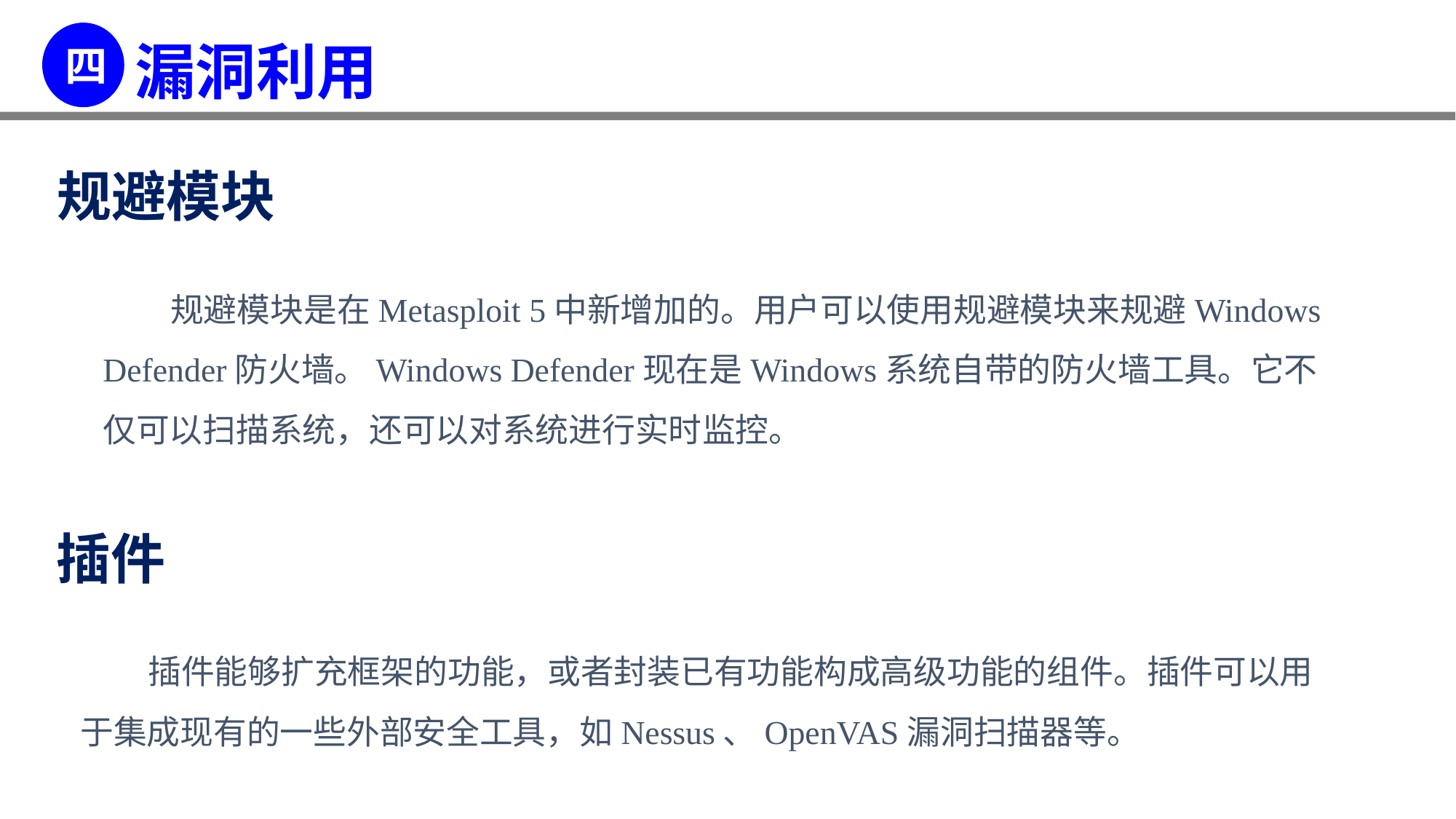

规避模块
        规避模块是在Metasploit 5中新增加的。用户可以使用规避模块来规避Windows Defender防火墙。Windows Defender现在是Windows系统自带的防火墙工具。它不仅可以扫描系统，还可以对系统进行实时监控。
插件
        插件能够扩充框架的功能，或者封装已有功能构成高级功能的组件。插件可以用于集成现有的一些外部安全工具，如Nessus、OpenVAS漏洞扫描器等。